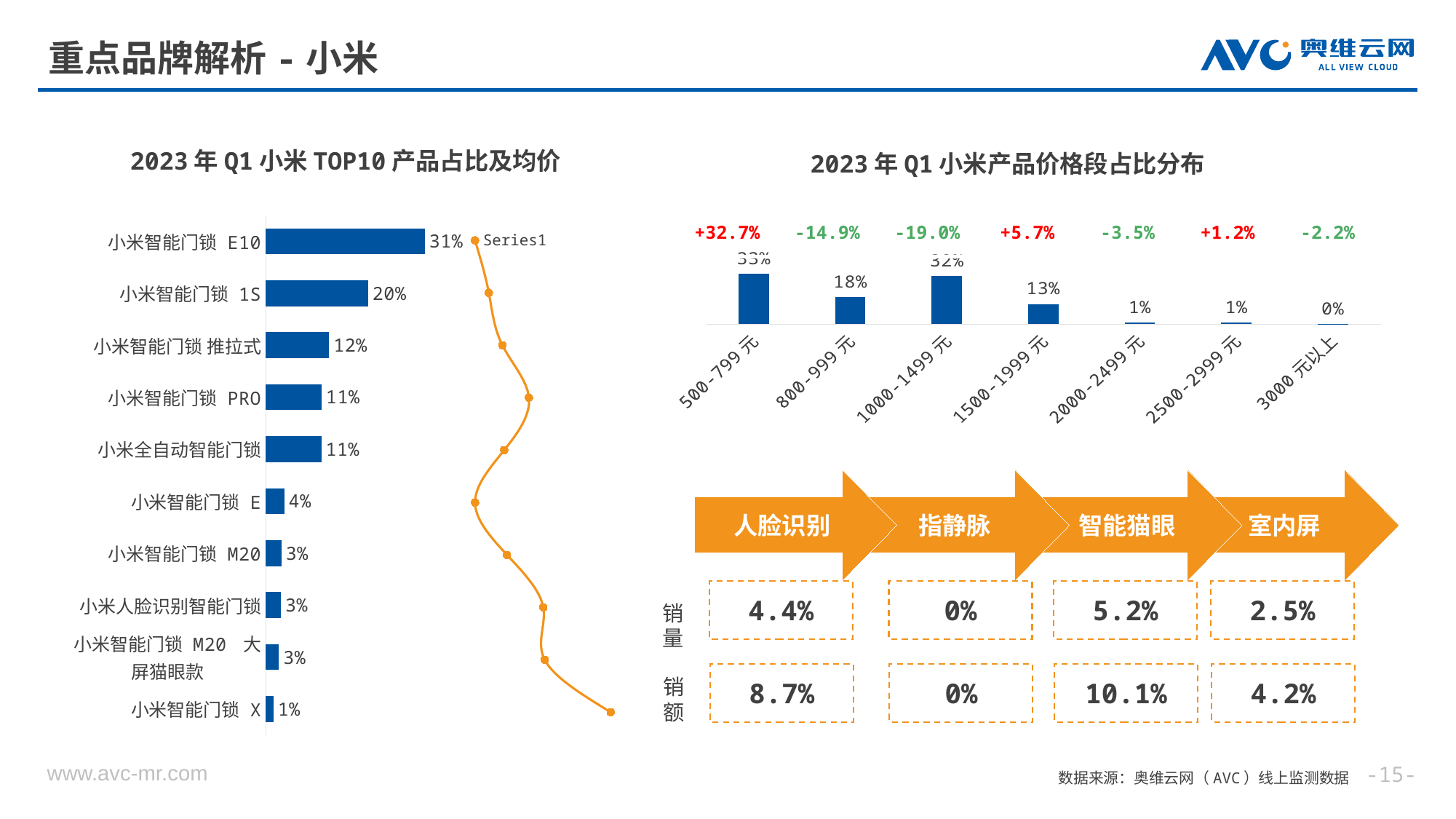

# 重点品牌解析-小米
2023年Q1小米TOP10产品占比及均价
2023年Q1小米产品价格段占比分布

### Chart

| Category | 系列 1 |
|---|---|
| 小米智能门锁 E10 | 0.307807807807808 |
| 小米智能门锁 1S | 0.198074448074448 |
| 小米智能门锁 推拉式 | 0.122644622644623 |
| 小米智能门锁 PRO | 0.108017358017358 |
| 小米全自动智能门锁 | 0.107448107448107 |
| 小米智能门锁 E | 0.0356895356895357 |
| 小米智能门锁 M20 | 0.0304920304920305 |
| 小米人脸识别智能门锁 | 0.0294937794937795 |
| 小米智能门锁 M20 大屏猫眼款 | 0.0254100254100254 |
| 小米智能门锁 X | 0.0149077649077649 |
| +32.7% | -14.9% | -19.0% | +5.7% | -3.5% | +1.2% | -2.2% |
| --- | --- | --- | --- | --- | --- | --- |

### Chart

| Category | Y 值 |
|---|---|

### Chart

| Category | 系列 1 |
|---|---|
| 500-799元 | 0.334752334752335 |
| 800-999元 | 0.181153681153681 |
| 1000-1499元 | 0.323185823185823 |
| 1500-1999元 | 0.134343134343134 |
| 2000-2499元 | 0.011013761013761 |
| 2500-2999元 | 0.0118717618717619 |
| 3000元以上 | 0.00367950367950368 |
人脸识别
指静脉
智能猫眼
室内屏
4.4%
0%
5.2%
2.5%
销量
8.7%
0%
10.1%
4.2%
销额
-15-
数据来源：奥维云网（AVC）线上监测数据